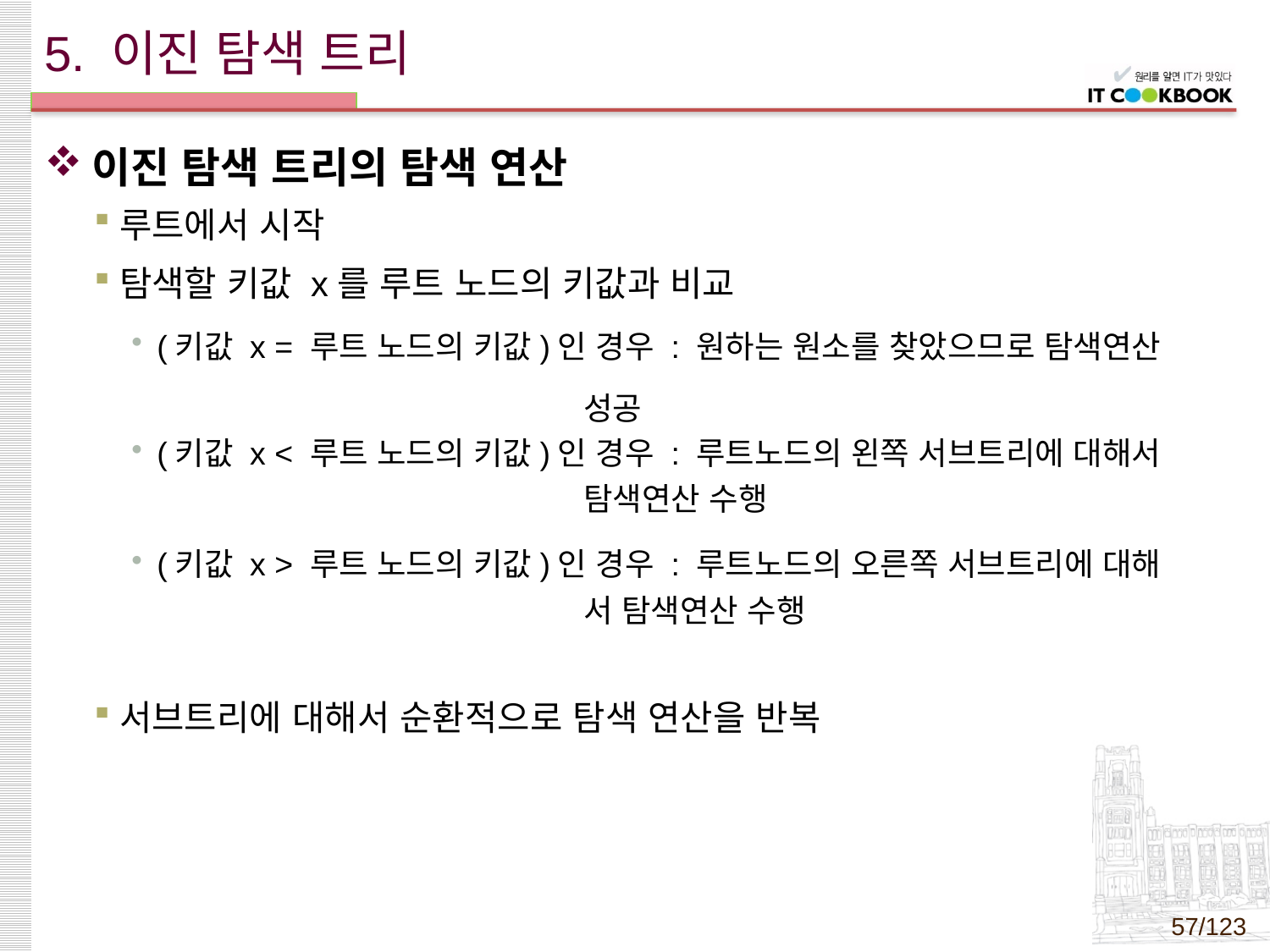

# 5. 이진 탐색 트리
이진 탐색 트리의 탐색 연산
루트에서 시작
탐색할 키값 x를 루트 노드의 키값과 비교
(키값 x = 루트 노드의 키값)인 경우 : 원하는 원소를 찾았으므로 탐색연산
                                                  성공
(키값 x < 루트 노드의 키값)인 경우 : 루트노드의 왼쪽 서브트리에 대해서
                                                  탐색연산 수행

(키값 x > 루트 노드의 키값)인 경우 : 루트노드의 오른쪽 서브트리에 대해
                                                  서 탐색연산 수행

서브트리에 대해서 순환적으로 탐색 연산을 반복